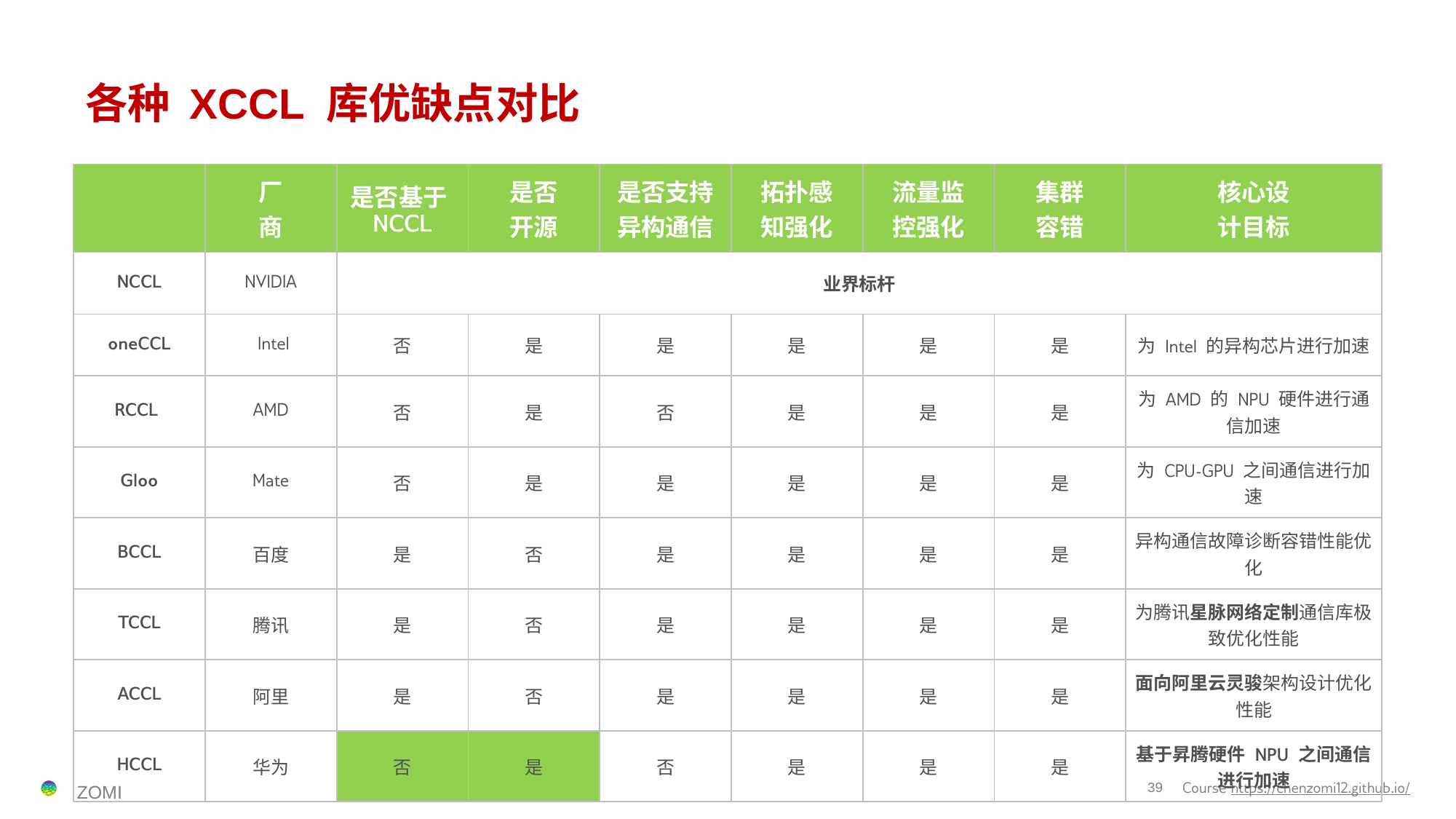

# 各种 XCCL 库优缺点对比
|  | 厂 商 | 是否基于NCCL | 是否 开源 | 是否支持 异构通信 | 拓扑感 知强化 | 流量监 控强化 | 集群 容错 | 核心设 计目标 |
| --- | --- | --- | --- | --- | --- | --- | --- | --- |
| NCCL | NVIDIA | 业界标杆 |  |  |  |  |  |  |
| oneCCL | Intel | 否 | 是 | 是 | 是 | 是 | 是 | 为 Intel 的异构芯片进行加速 |
| RCCL | AMD | 否 | 是 | 否 | 是 | 是 | 是 | 为 AMD 的 NPU 硬件进行通信加速 |
| Gloo | Mate | 否 | 是 | 是 | 是 | 是 | 是 | 为 CPU-GPU 之间通信进行加速 |
| BCCL | 百度 | 是 | 否 | 是 | 是 | 是 | 是 | 异构通信故障诊断容错性能优化 |
| TCCL | 腾讯 | 是 | 否 | 是 | 是 | 是 | 是 | 为腾讯星脉网络定制通信库极致优化性能 |
| ACCL | 阿里 | 是 | 否 | 是 | 是 | 是 | 是 | 面向阿里云灵骏架构设计优化性能 |
| HCCL | 华为 | 否 | 是 | 否 | 是 | 是 | 是 | 基于昇腾硬件 NPU 之间通信进行加速 |